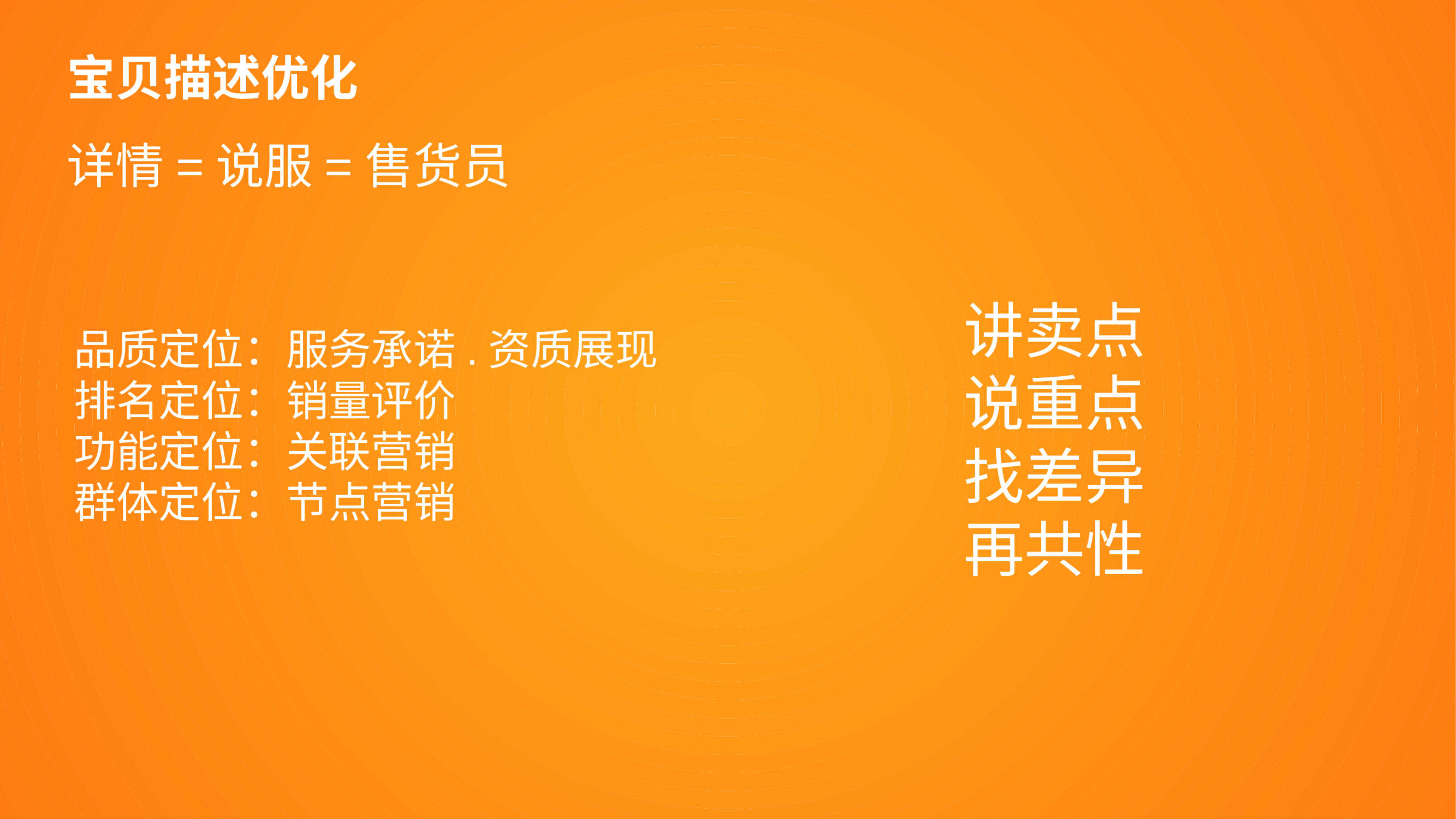

宝贝描述优化
详情=说服=售货员
讲卖点
说重点
找差异
再共性
品质定位：服务承诺.资质展现
排名定位：销量评价
功能定位：关联营销
群体定位：节点营销